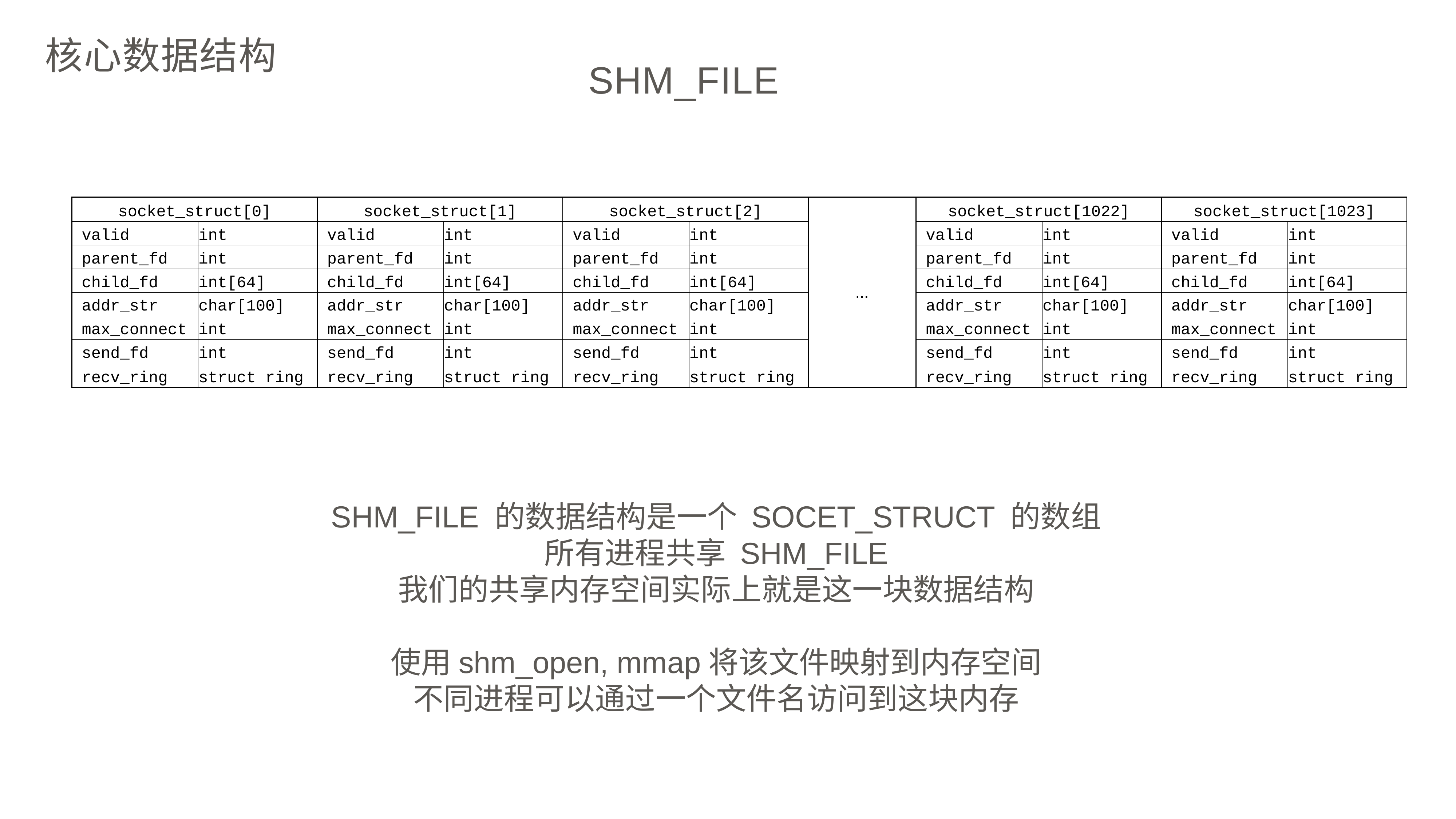

核心数据结构
# SHM_FILE
| socket\_struct[0] |  | socket\_struct[1] |  | socket\_struct[2] |  | ... | socket\_struct[1022] |  | socket\_struct[1023] |  |
| --- | --- | --- | --- | --- | --- | --- | --- | --- | --- | --- |
| valid | int | valid | int | valid | int |  | valid | int | valid | int |
| parent\_fd | int | parent\_fd | int | parent\_fd | int |  | parent\_fd | int | parent\_fd | int |
| child\_fd | int[64] | child\_fd | int[64] | child\_fd | int[64] |  | child\_fd | int[64] | child\_fd | int[64] |
| addr\_str | char[100] | addr\_str | char[100] | addr\_str | char[100] |  | addr\_str | char[100] | addr\_str | char[100] |
| max\_connect | int | max\_connect | int | max\_connect | int |  | max\_connect | int | max\_connect | int |
| send\_fd | int | send\_fd | int | send\_fd | int |  | send\_fd | int | send\_fd | int |
| recv\_ring | struct ring | recv\_ring | struct ring | recv\_ring | struct ring |  | recv\_ring | struct ring | recv\_ring | struct ring |
SHM_FILE 的数据结构是一个 SOCET_STRUCT 的数组
所有进程共享 SHM_FILE
我们的共享内存空间实际上就是这一块数据结构

使用shm_open, mmap将该文件映射到内存空间
不同进程可以通过一个文件名访问到这块内存